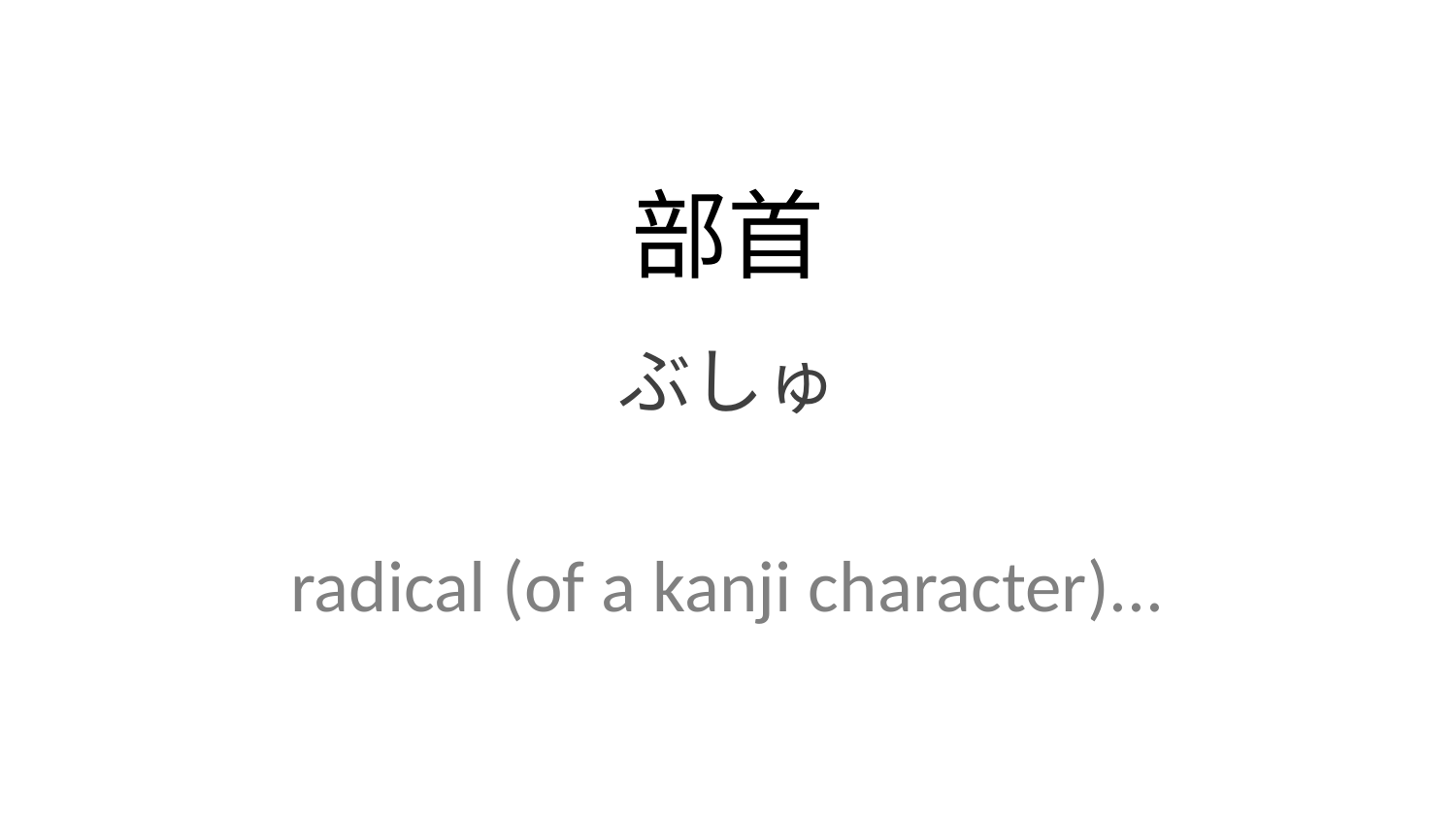

部首

ぶしゅ
radical (of a kanji character)...